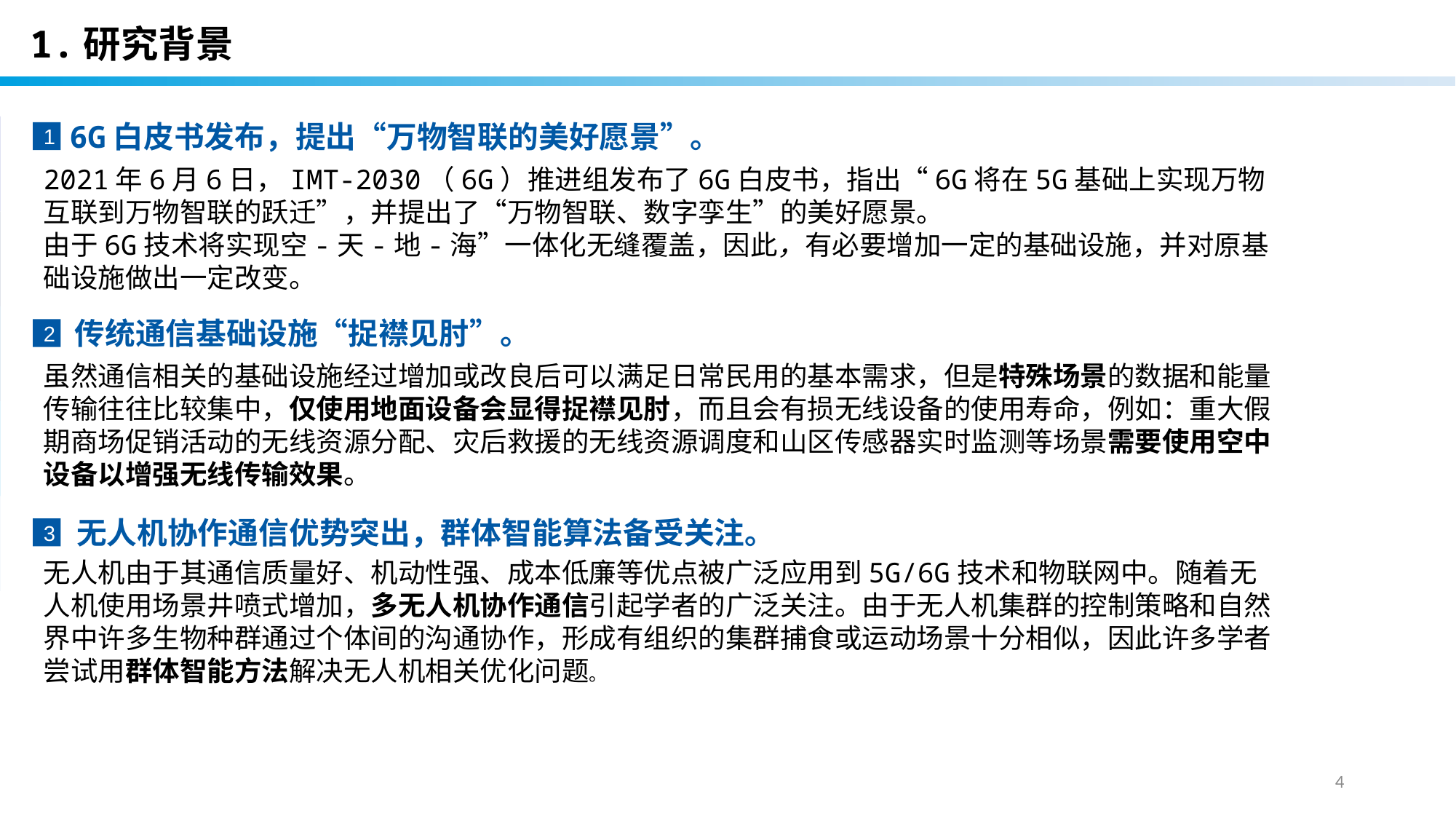

1.研究背景

6G白皮书发布，提出“万物智联的美好愿景”。
1

2021年6月6日，IMT-2030（6G）推进组发布了6G白皮书，指出“6G将在5G基础上实现万物互联到万物智联的跃迁”，并提出了“万物智联、数字孪生”的美好愿景。
由于6G技术将实现空-天-地-海”一体化无缝覆盖，因此，有必要增加一定的基础设施，并对原基础设施做出一定改变。

虽然通信相关的基础设施经过增加或改良后可以满足日常民用的基本需求，但是特殊场景的数据和能量传输往往比较集中，仅使用地面设备会显得捉襟见肘，而且会有损无线设备的使用寿命，例如：重大假期商场促销活动的无线资源分配、灾后救援的无线资源调度和山区传感器实时监测等场景需要使用空中设备以增强无线传输效果。

无人机由于其通信质量好、机动性强、成本低廉等优点被广泛应用到5G/6G技术和物联网中。随着无人机使用场景井喷式增加，多无人机协作通信引起学者的广泛关注。由于无人机集群的控制策略和自然界中许多生物种群通过个体间的沟通协作，形成有组织的集群捕食或运动场景十分相似，因此许多学者尝试用群体智能方法解决无人机相关优化问题。
传统通信基础设施“捉襟见肘”。
2
无人机协作通信优势突出，群体智能算法备受关注。
3
4